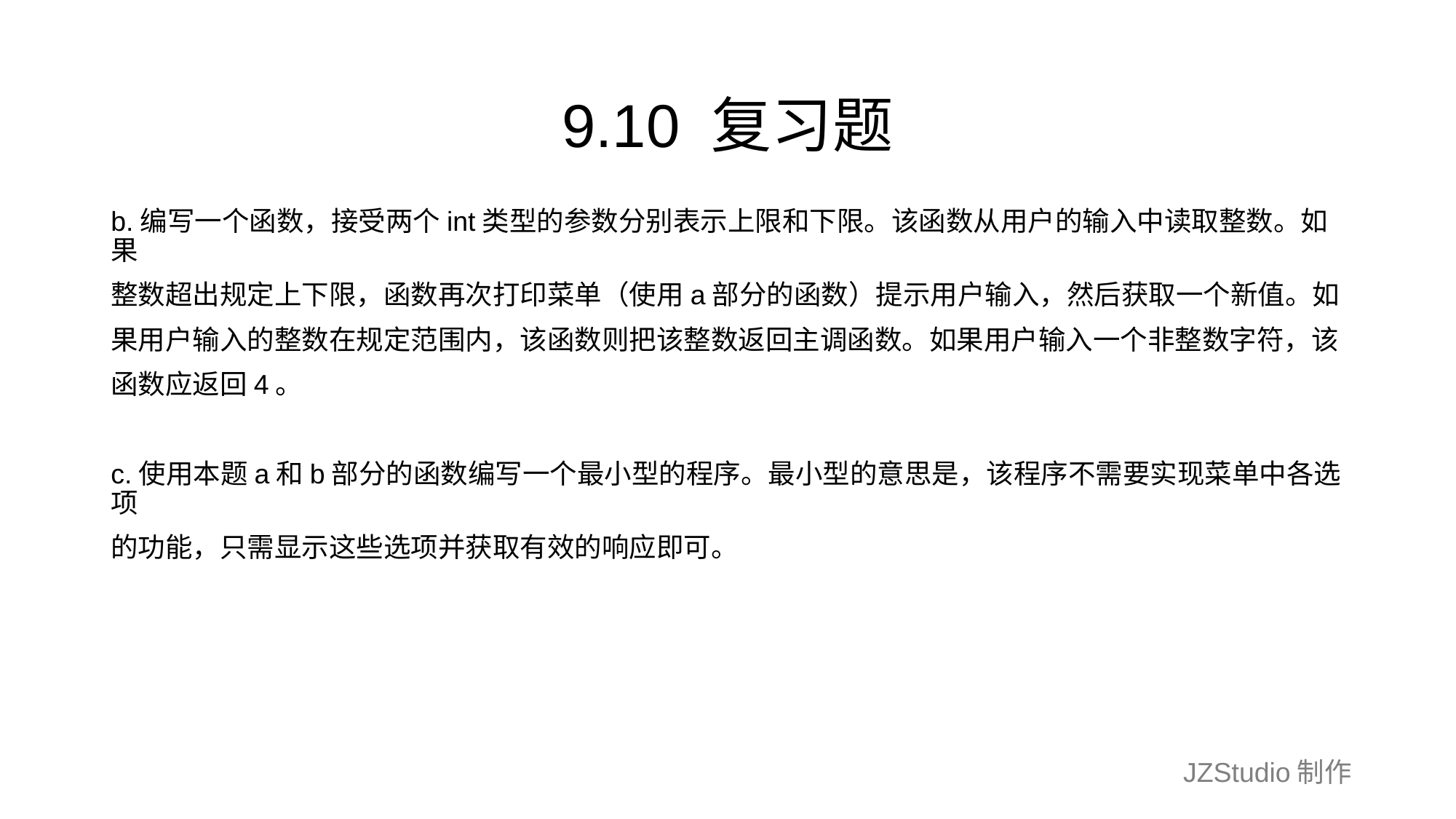

# 9.10 复习题
b.编写一个函数，接受两个int类型的参数分别表示上限和下限。该函数从用户的输入中读取整数。如果
整数超出规定上下限，函数再次打印菜单（使用a部分的函数）提示用户输入，然后获取一个新值。如
果用户输入的整数在规定范围内，该函数则把该整数返回主调函数。如果用户输入一个非整数字符，该
函数应返回4。

c.使用本题a和b部分的函数编写一个最小型的程序。最小型的意思是，该程序不需要实现菜单中各选项
的功能，只需显示这些选项并获取有效的响应即可。